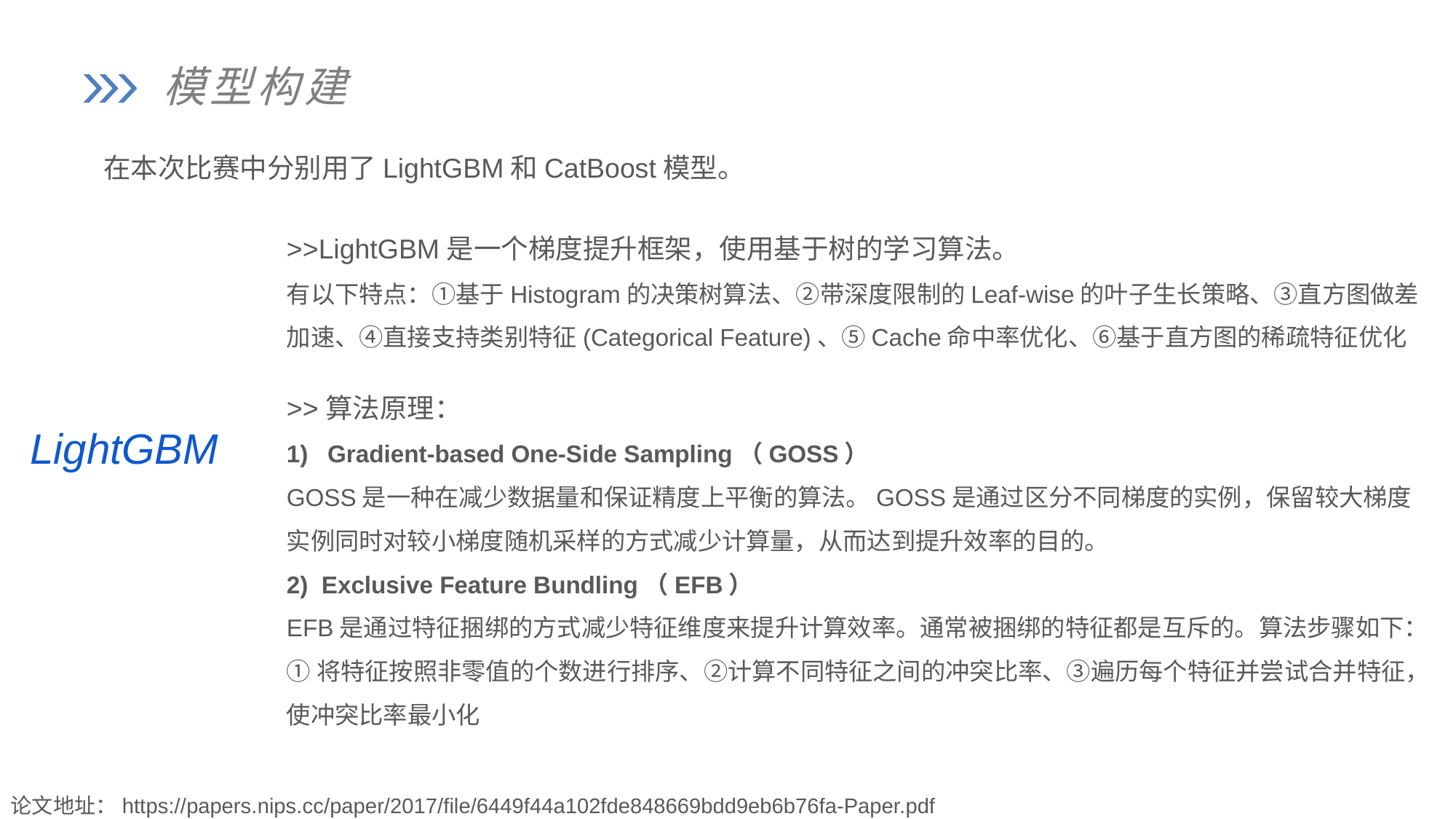

模型构建

在本次比赛中分别用了LightGBM和CatBoost模型。
>>LightGBM是一个梯度提升框架，使用基于树的学习算法。
有以下特点：①基于Histogram的决策树算法、②带深度限制的Leaf-wise的叶子生长策略、③直方图做差加速、④直接支持类别特征(Categorical Feature)、⑤Cache命中率优化、⑥基于直方图的稀疏特征优化
>>算法原理：
Gradient-based One-Side Sampling（GOSS）
GOSS是一种在减少数据量和保证精度上平衡的算法。GOSS是通过区分不同梯度的实例，保留较大梯度实例同时对较小梯度随机采样的方式减少计算量，从而达到提升效率的目的。
2)  Exclusive Feature Bundling（EFB）
EFB是通过特征捆绑的方式减少特征维度来提升计算效率。通常被捆绑的特征都是互斥的。算法步骤如下：
①将特征按照非零值的个数进行排序、②计算不同特征之间的冲突比率、③遍历每个特征并尝试合并特征，使冲突比率最小化

LightGBM
论文地址：https://papers.nips.cc/paper/2017/file/6449f44a102fde848669bdd9eb6b76fa-Paper.pdf